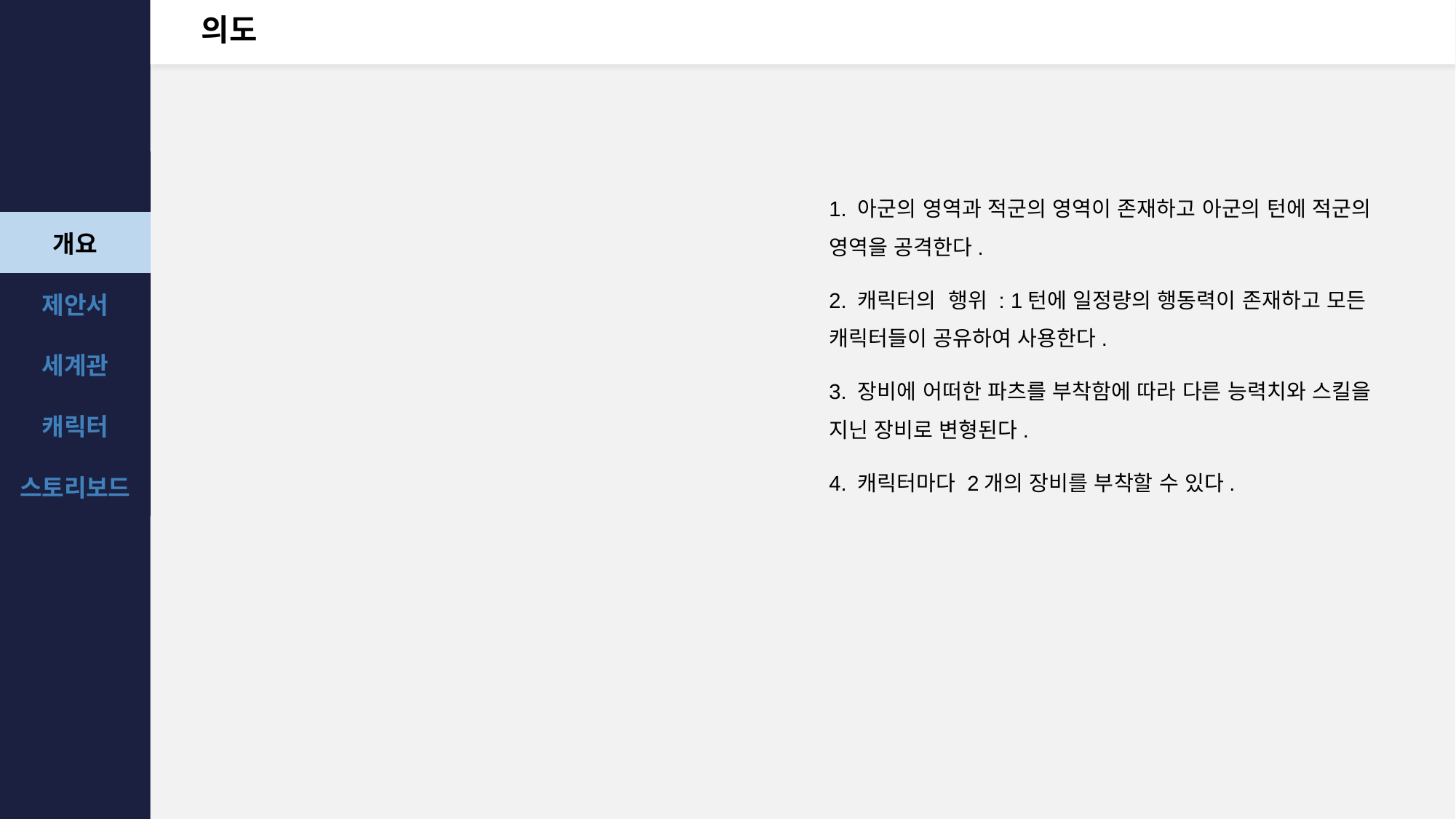

# 의도

1. 아군의 영역과 적군의 영역이 존재하고 아군의 턴에 적군의 영역을 공격한다.
2. 캐릭터의  행위 : 1턴에 일정량의 행동력이 존재하고 모든 캐릭터들이 공유하여 사용한다.
3. 장비에 어떠한 파츠를 부착함에 따라 다른 능력치와 스킬을 지닌 장비로 변형된다.
4. 캐릭터마다 2개의 장비를 부착할 수 있다.